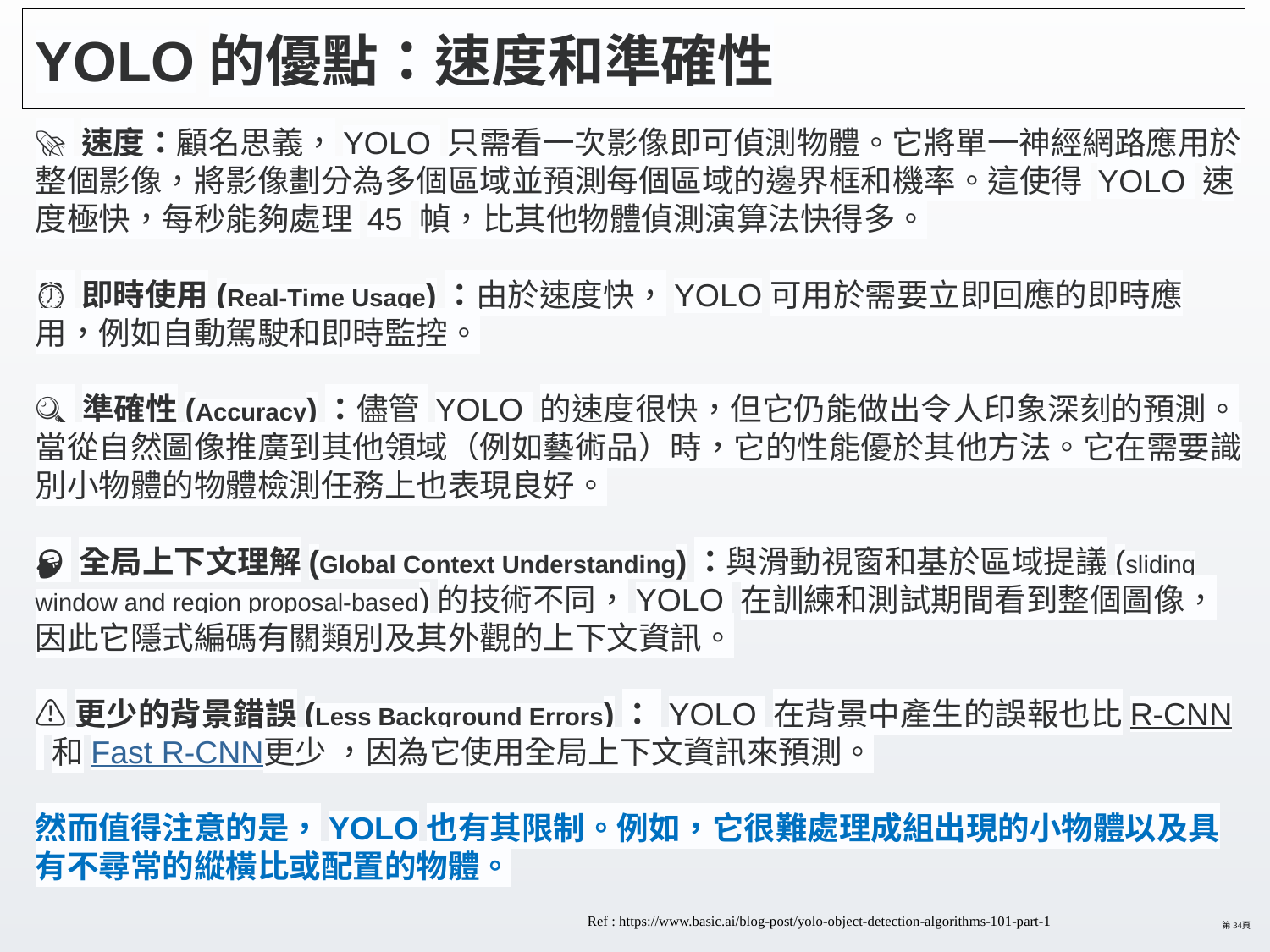

# YOLO的優點：速度和準確性
🚀 速度：顧名思義，YOLO 只需看一次影像即可偵測物體。它將單一神經網路應用於整個影像，將影像劃分為多個區域並預測每個區域的邊界框和機率。這使得 YOLO 速度極快，每秒能夠處理 45 幀，比其他物體偵測演算法快得多。

⏰ 即時使用(Real-Time Usage)：由於速度快，YOLO可用於需要立即回應的即時應用，例如自動駕駛和即時監控。

🔍 準確性(Accuracy)：儘管 YOLO 的速度很快，但它仍能做出令人印象深刻的預測。當從自然圖像推廣到其他領域（例如藝術品）時，它的性能優於其他方法。它在需要識別小物體的物體檢測任務上也表現良好。

🧠 全局上下文理解(Global Context Understanding)：與滑動視窗和基於區域提議(sliding window and region proposal-based)的技術不同，YOLO 在訓練和測試期間看到整個圖像，因此它隱式編碼有關類別及其外觀的上下文資訊。

⚠️更少的背景錯誤(Less Background Errors)： YOLO 在背景中產生的誤報也比R-CNN 和Fast R-CNN更少 ，因為它使用全局上下文資訊來預測。

然而值得注意的是，YOLO也有其限制。例如，它很難處理成組出現的小物體以及具有不尋常的縱橫比或配置的物體。

Ref : https://www.basic.ai/blog-post/yolo-object-detection-algorithms-101-part-1